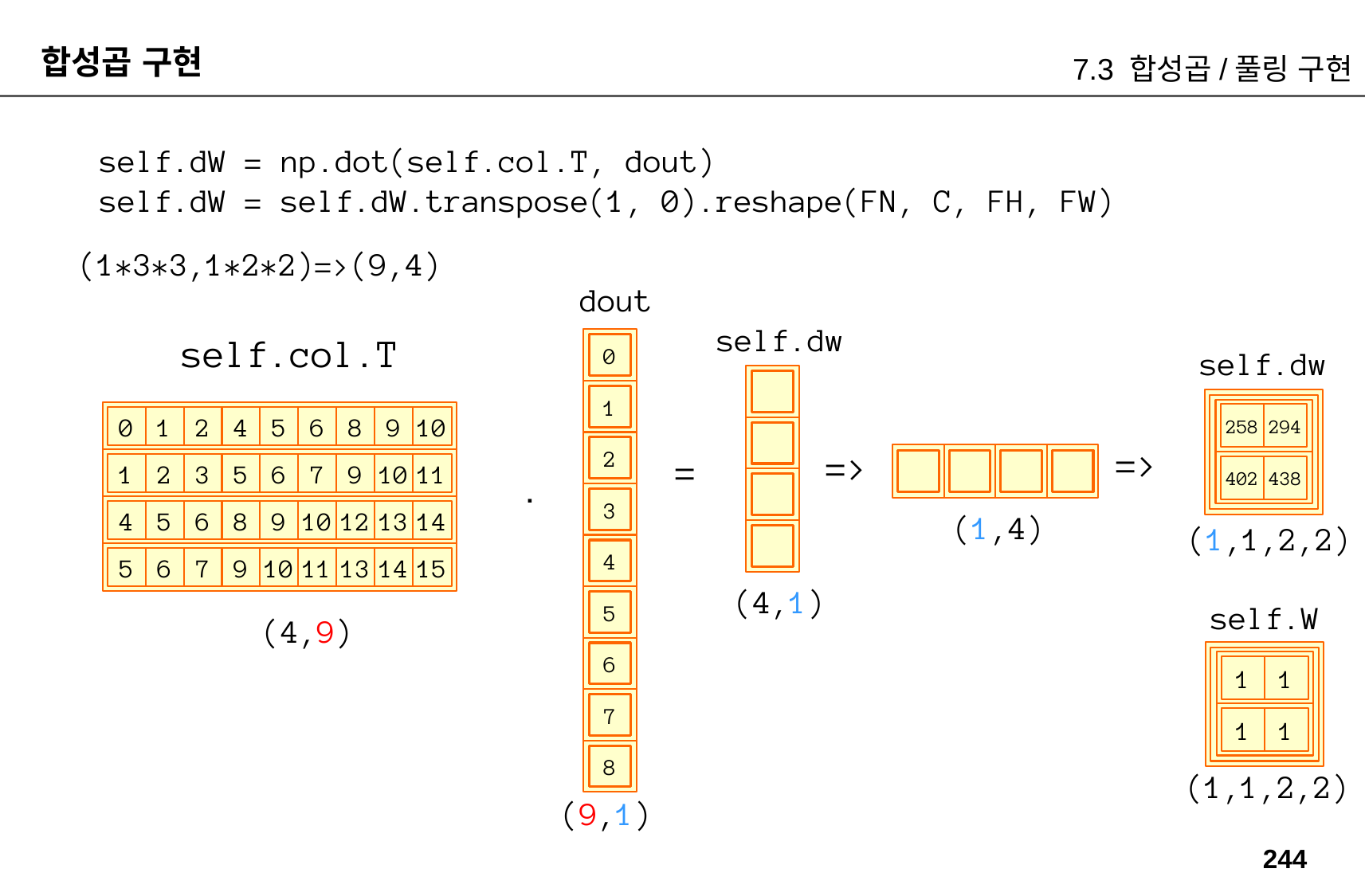

합성곱 구현
7.3 합성곱/풀링 구현
self.dW = np.dot(self.col.T, dout)
self.dW = self.dW.transpose(1, 0).reshape(FN, C, FH, FW)
(1*3*3,1*2*2)=>(9,4)
dout
self.dw
self.col.T

0
self.dw

1

258
294
0
1
2
4
5
6
8
9
10
=>

=>
2
=

1
2
3
5
6
7
9
10
11
402
438
.

3

(1,4)
4
5
6
8
9
10
12
13
14
(1,1,2,2)

4

5
6
7
9
10
11
13
14
15
(4,1)

self.W
5
(4,9)

6

1
1

7

1
1

8
(1,1,2,2)
(9,1)